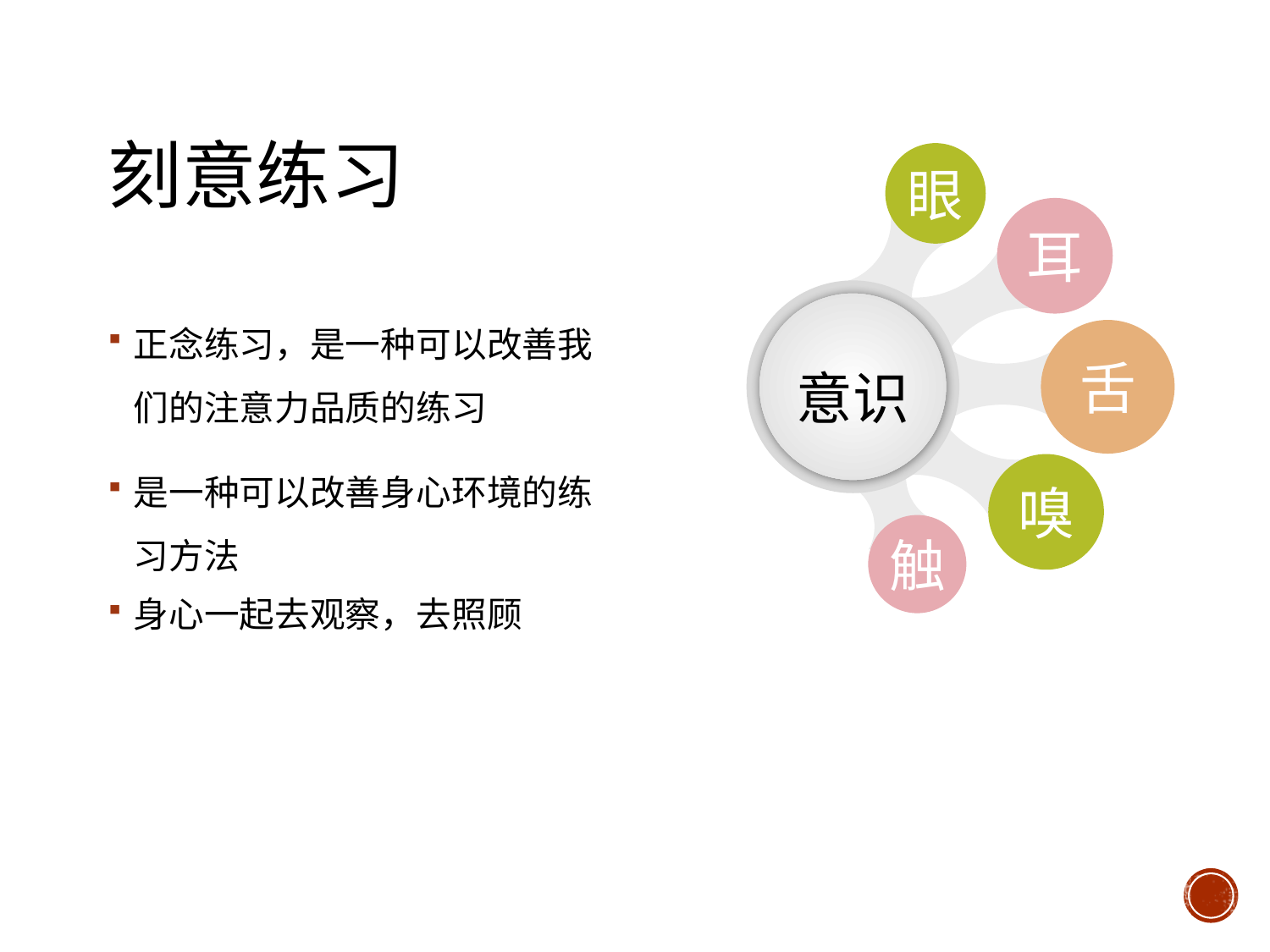

# 刻意练习
眼
耳

意识
正念练习，是一种可以改善我们的注意力品质的练习
是一种可以改善身心环境的练习方法
身心一起去观察，去照顾
舌

嗅

触